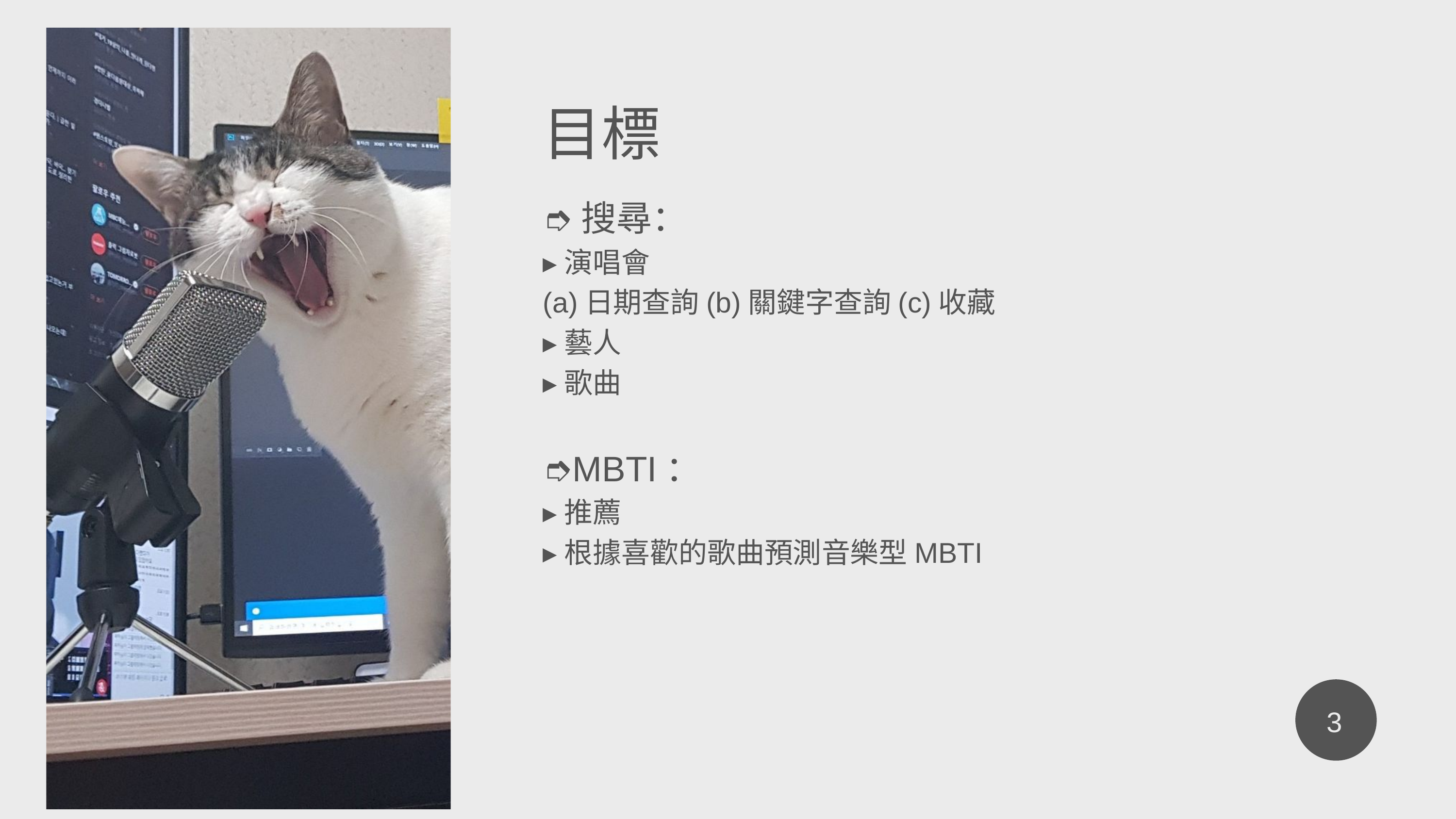

目標
➮搜尋：
▸演唱會
(a)日期查詢(b)關鍵字查詢(c)收藏
▸藝人
▸歌曲

➮MBTI：
▸推薦
▸根據喜歡的歌曲預測音樂型MBTI

3